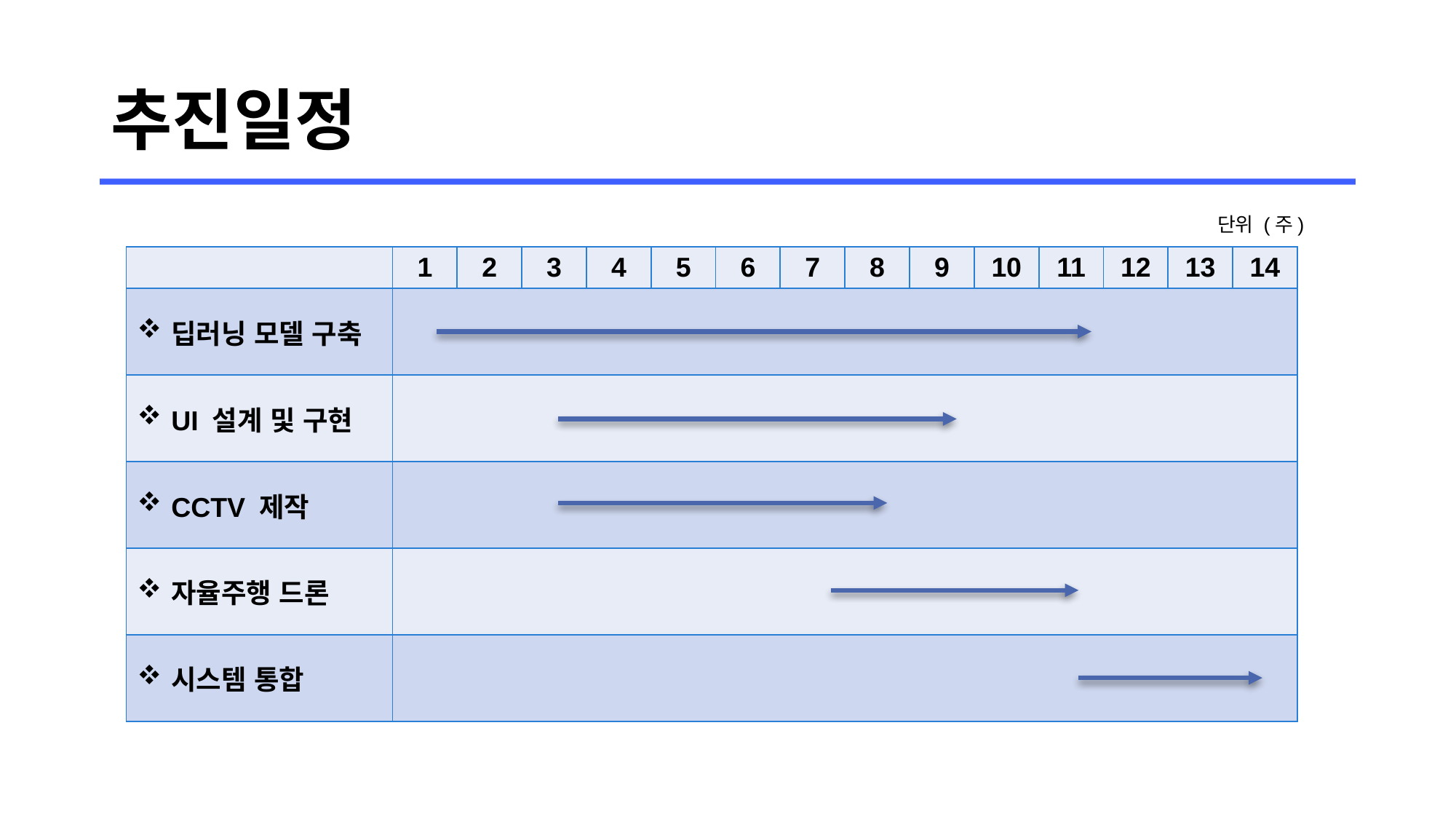

# 추진일정
단위 (주)
|  | 1 | 2 | 3 | 4 | 5 | 6 | 7 | 8 | 9 | 10 | 11 | 12 | 13 | 14 |
| --- | --- | --- | --- | --- | --- | --- | --- | --- | --- | --- | --- | --- | --- | --- |
| 딥러닝 모델 구축 |  |  |  |  |  |  |  |  |  |  |  |  |  |  |
| UI 설계 및 구현 |  |  |  |  |  |  |  |  |  |  |  |  |  |  |
| CCTV 제작 |  |  |  |  |  |  |  |  |  |  |  |  |  |  |
| 자율주행 드론 |  |  |  |  |  |  |  |  |  |  |  |  |  |  |
| 시스템 통합 |  |  |  |  |  |  |  |  |  |  |  |  |  |  |